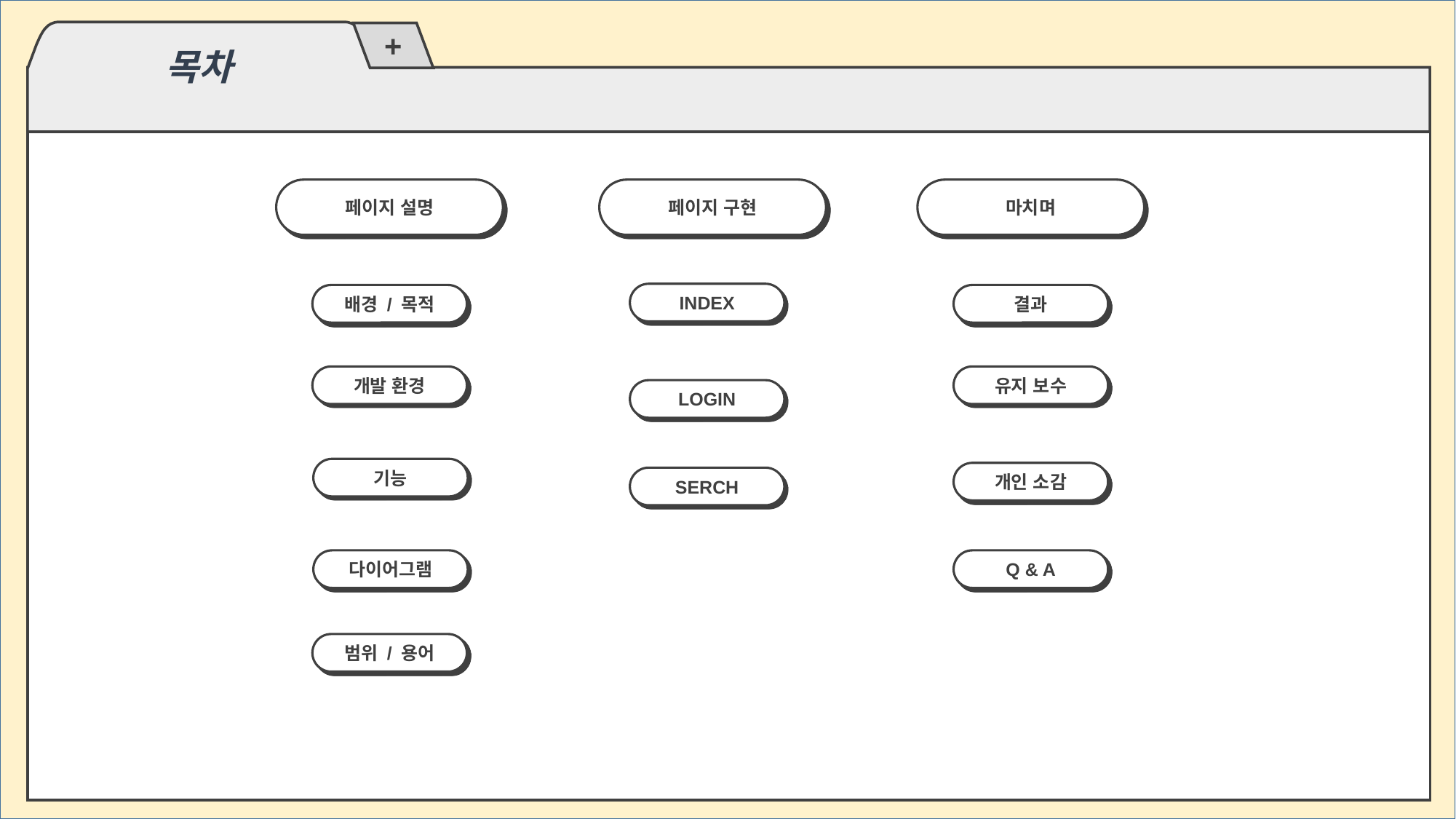

목차
페이지 설명
페이지 구현
마치며
INDEX
배경 / 목적
결과
개발 환경
유지 보수
LOGIN
기능
개인 소감
SERCH
다이어그램
Q & A
범위 / 용어